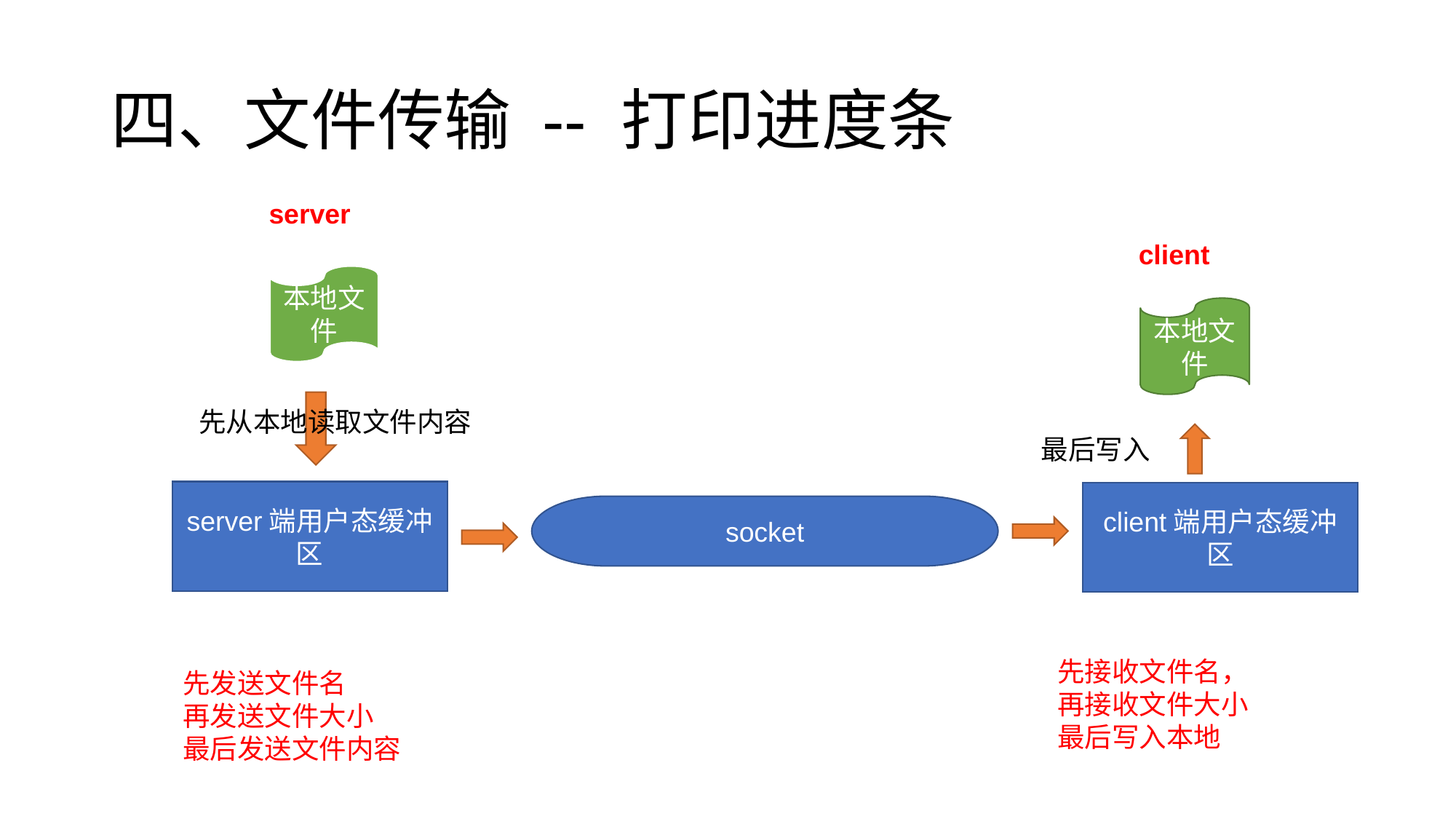

# 四、文件传输 -- 打印进度条
server
client
本地文件
本地文件

先从本地读取文件内容

最后写入
server端用户态缓冲区
client端用户态缓冲区
socket

先接收文件名，
再接收文件大小
最后写入本地
先发送文件名
再发送文件大小
最后发送文件内容